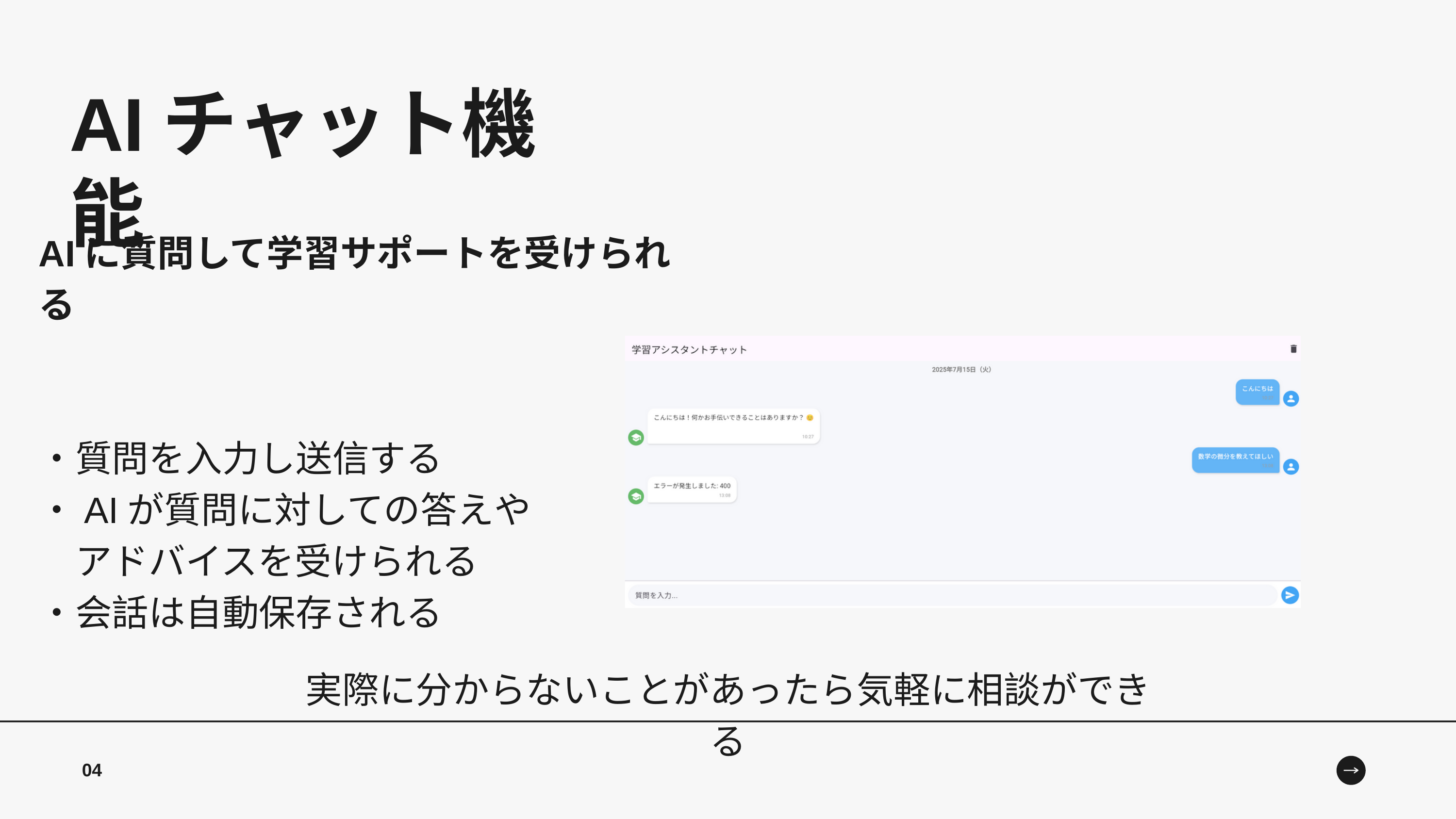

AIチャット機能
AIに質問して学習サポートを受けられる

・質問を入力し送信する
・AIが質問に対しての答えや
　アドバイスを受けられる
・会話は自動保存される

実際に分からないことがあったら気軽に相談ができる

04